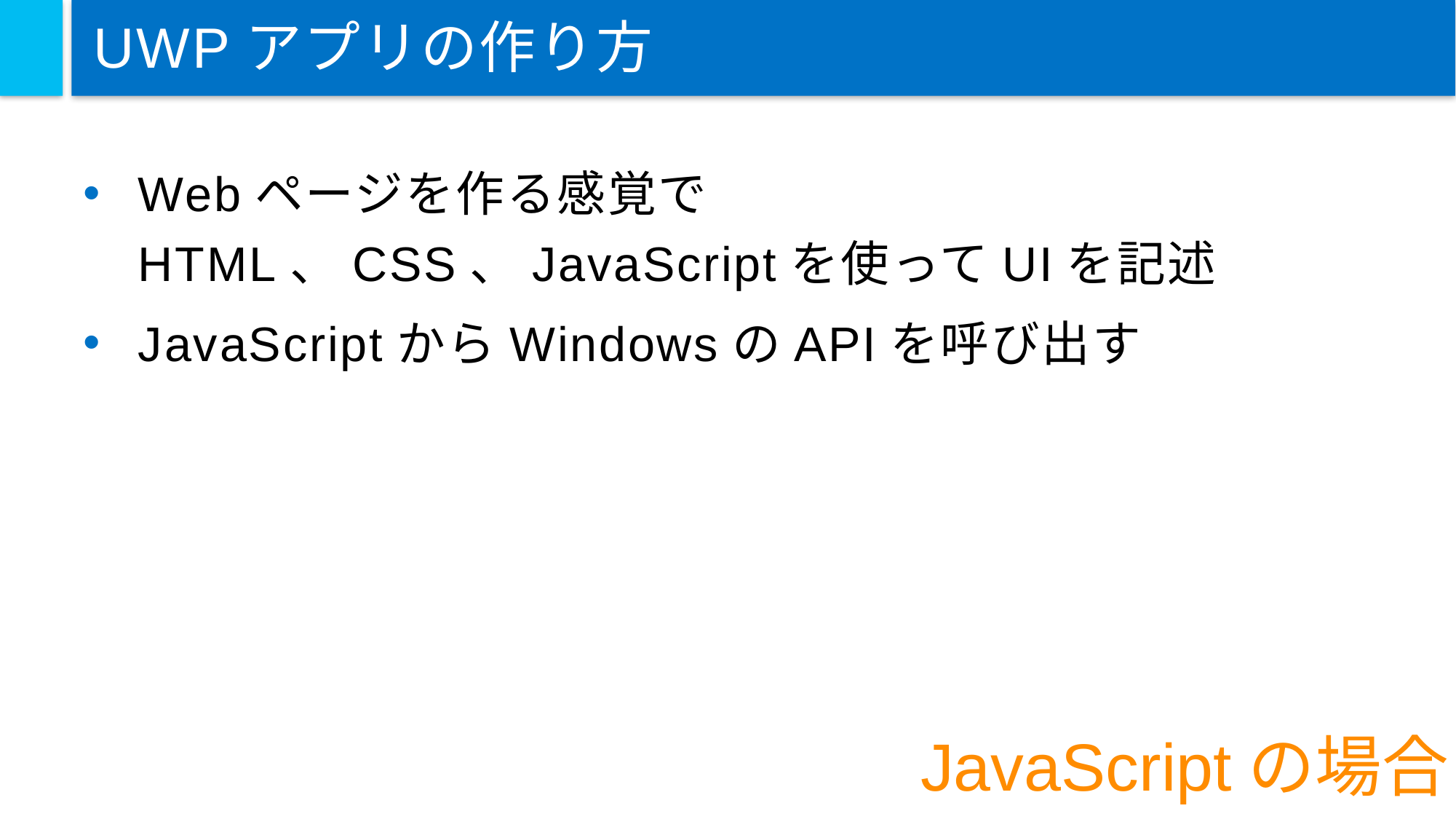

# UWPアプリの作り方
Webページを作る感覚でHTML、CSS、JavaScriptを使ってUIを記述
JavaScriptからWindowsのAPIを呼び出す
JavaScriptの場合